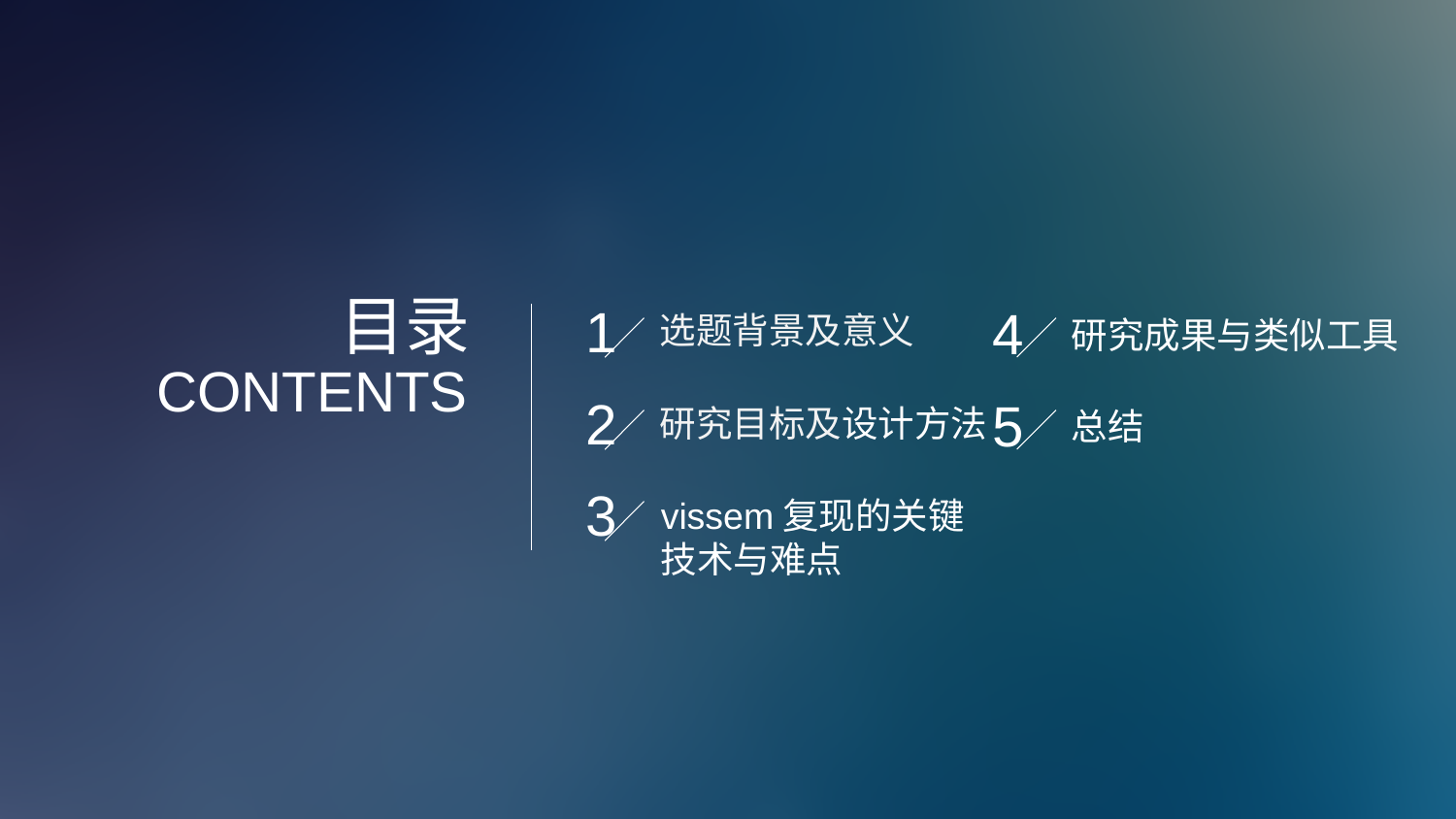

目录
CONTENTS
1
4
选题背景及意义
研究成果与类似工具
2
5
研究目标及设计方法
总结
3
vissem复现的关键
技术与难点